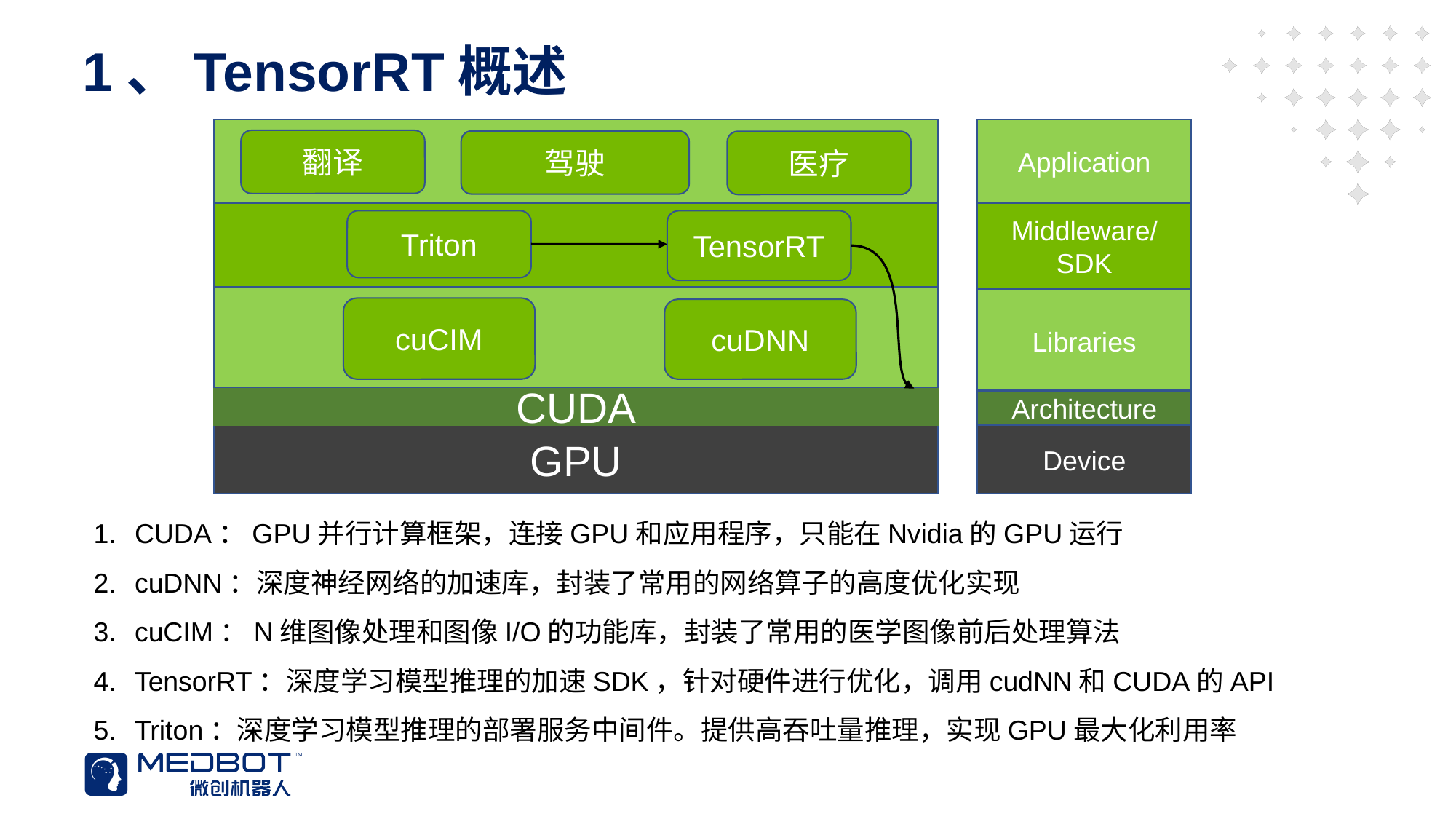

1、TensorRT概述

Application
翻译
驾驶
医疗
TensorRT

Libraries
cuDNN
CUDA
Architecture
GPU
Device

Middleware/
SDK
Triton
cuCIM
CUDA：GPU并行计算框架，连接GPU和应用程序，只能在Nvidia的GPU运行
cuDNN：深度神经网络的加速库，封装了常用的网络算子的高度优化实现
cuCIM：N维图像处理和图像I/O的功能库，封装了常用的医学图像前后处理算法
TensorRT：深度学习模型推理的加速SDK，针对硬件进行优化，调用cudNN和CUDA的API
Triton：深度学习模型推理的部署服务中间件。提供高吞吐量推理，实现GPU最大化利用率